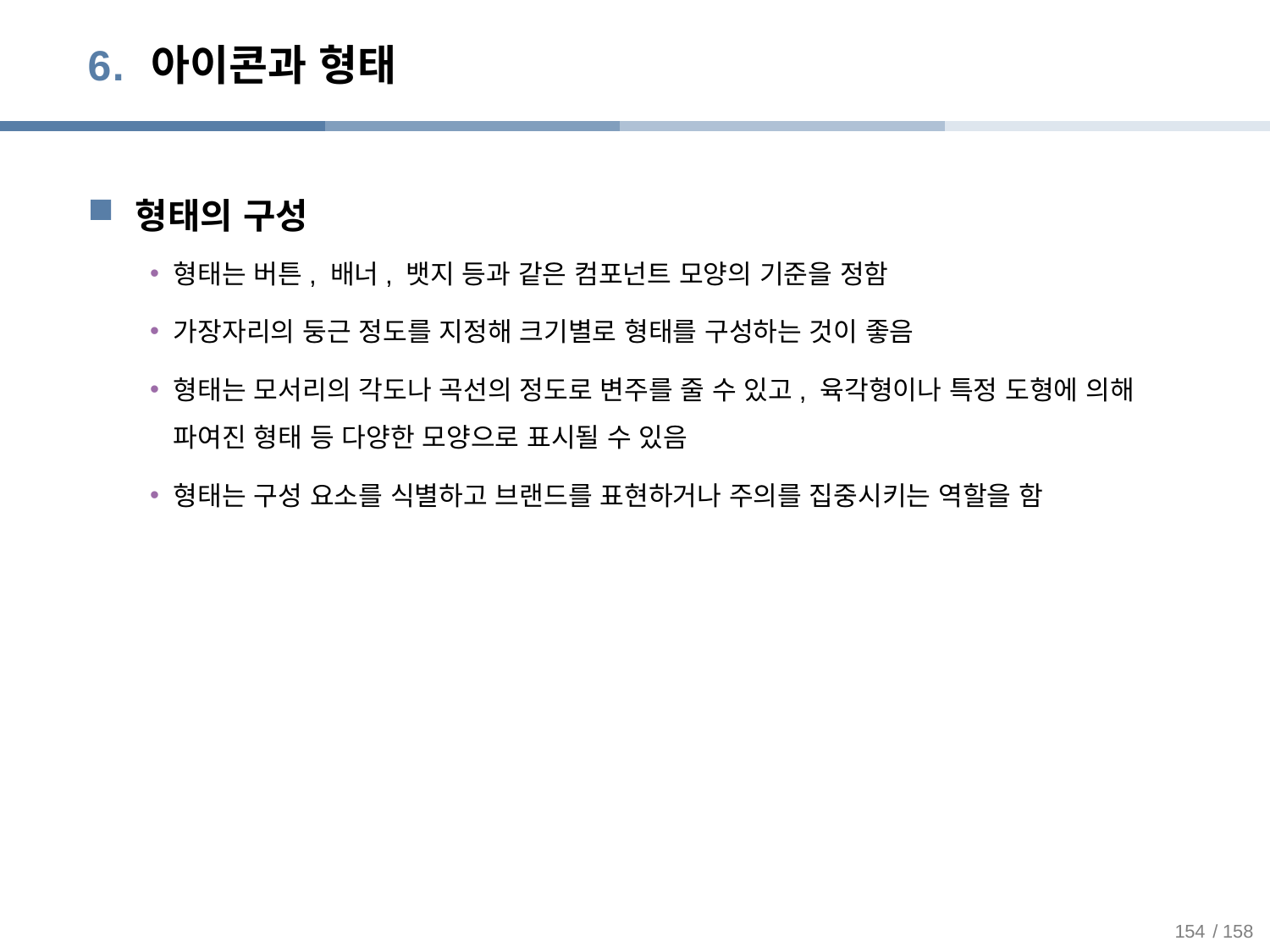

# 아이콘과 형태

형태의 구성
형태는 버튼, 배너, 뱃지 등과 같은 컴포넌트 모양의 기준을 정함
가장자리의 둥근 정도를 지정해 크기별로 형태를 구성하는 것이 좋음
형태는 모서리의 각도나 곡선의 정도로 변주를 줄 수 있고, 육각형이나 특정 도형에 의해 파여진 형태 등 다양한 모양으로 표시될 수 있음
형태는 구성 요소를 식별하고 브랜드를 표현하거나 주의를 집중시키는 역할을 함